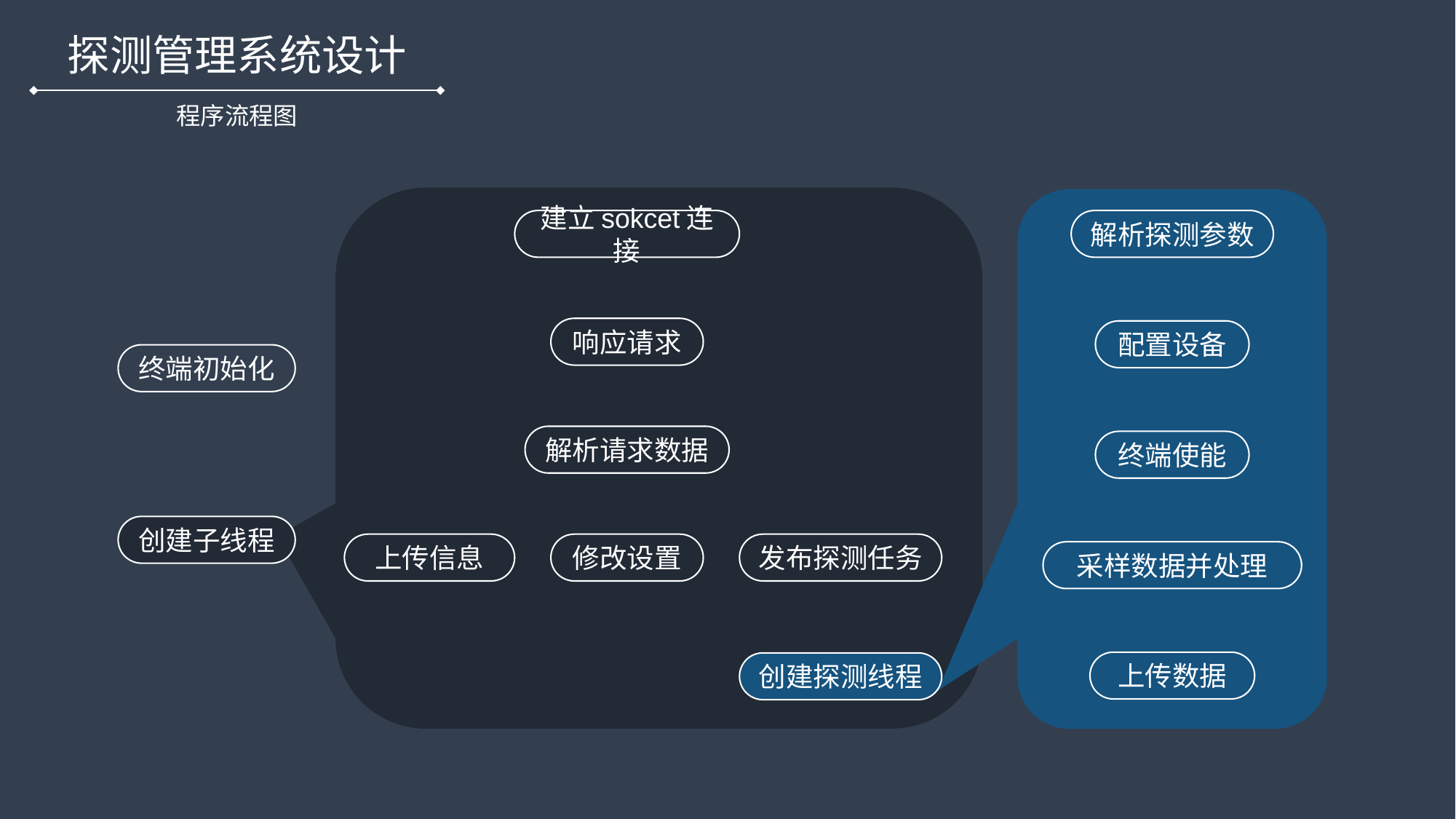

探测管理系统设计
程序流程图

建立sokcet连接
解析探测参数
响应请求
配置设备
终端初始化
解析请求数据
终端使能
创建子线程
上传信息
发布探测任务
修改设置
采样数据并处理
上传数据
创建探测线程